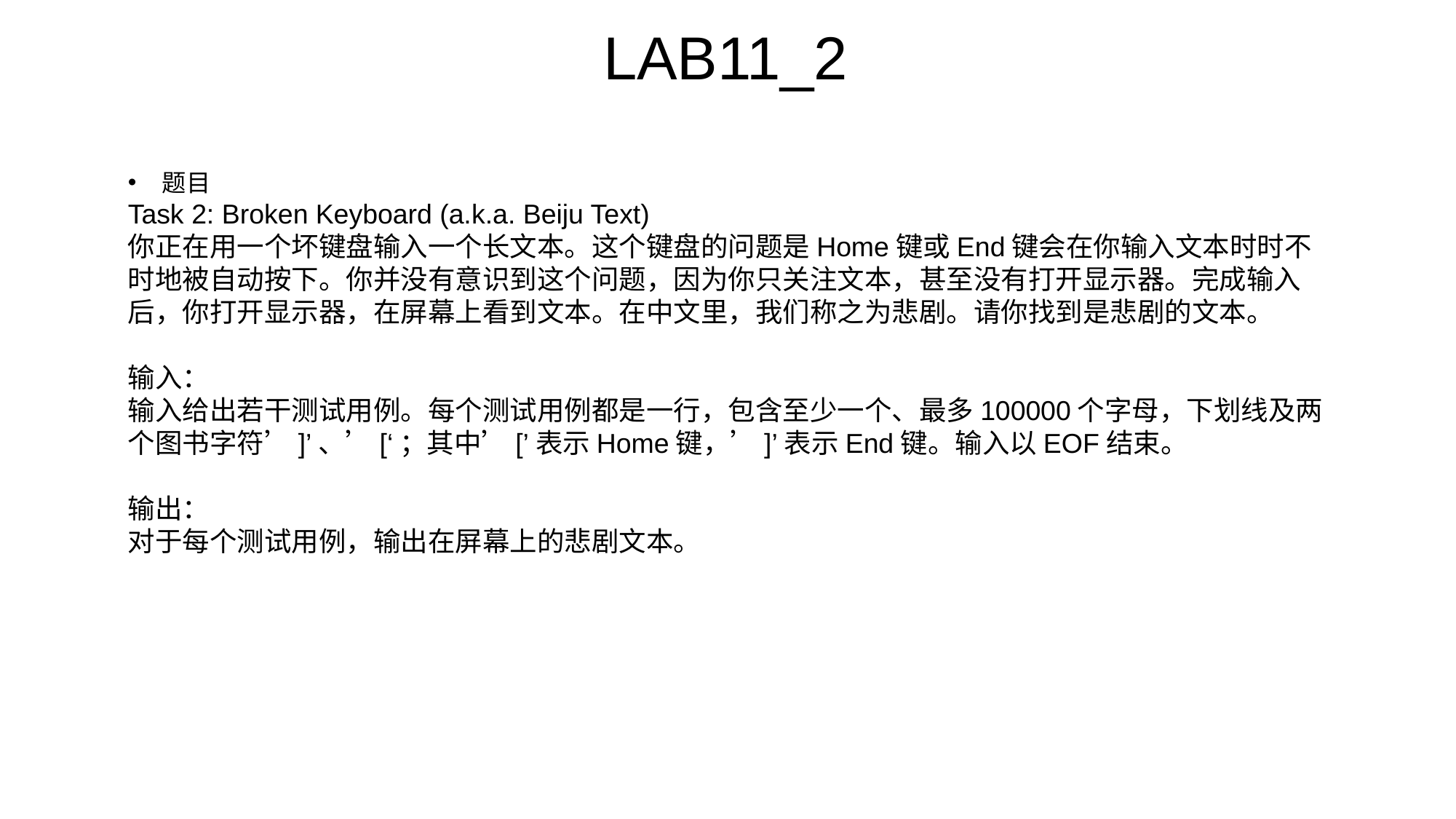

LAB11_2
题目
Task 2: Broken Keyboard (a.k.a. Beiju Text)
你正在⽤⼀个坏键盘输⼊⼀个⻓⽂本。这个键盘的问题是Home键或End键会在你输⼊⽂本时时不时地被⾃动按下。你并没有意识到这个问题，因为你只关注⽂本，甚⾄没有打开显示器。完成输⼊后，你打开显示器，在屏幕上看到⽂本。在中⽂⾥，我们称之为悲剧。请你找到是悲剧的⽂本。

输⼊：
输⼊给出若⼲测试⽤例。每个测试⽤例都是⼀⾏，包含⾄少⼀个、最多100000个字⺟，下划线及两个图书字符’]’、’[‘；其中’[’表示Home键，’]’表示End键。输⼊以EOF结束。

输出：
对于每个测试⽤例，输出在屏幕上的悲剧⽂本。